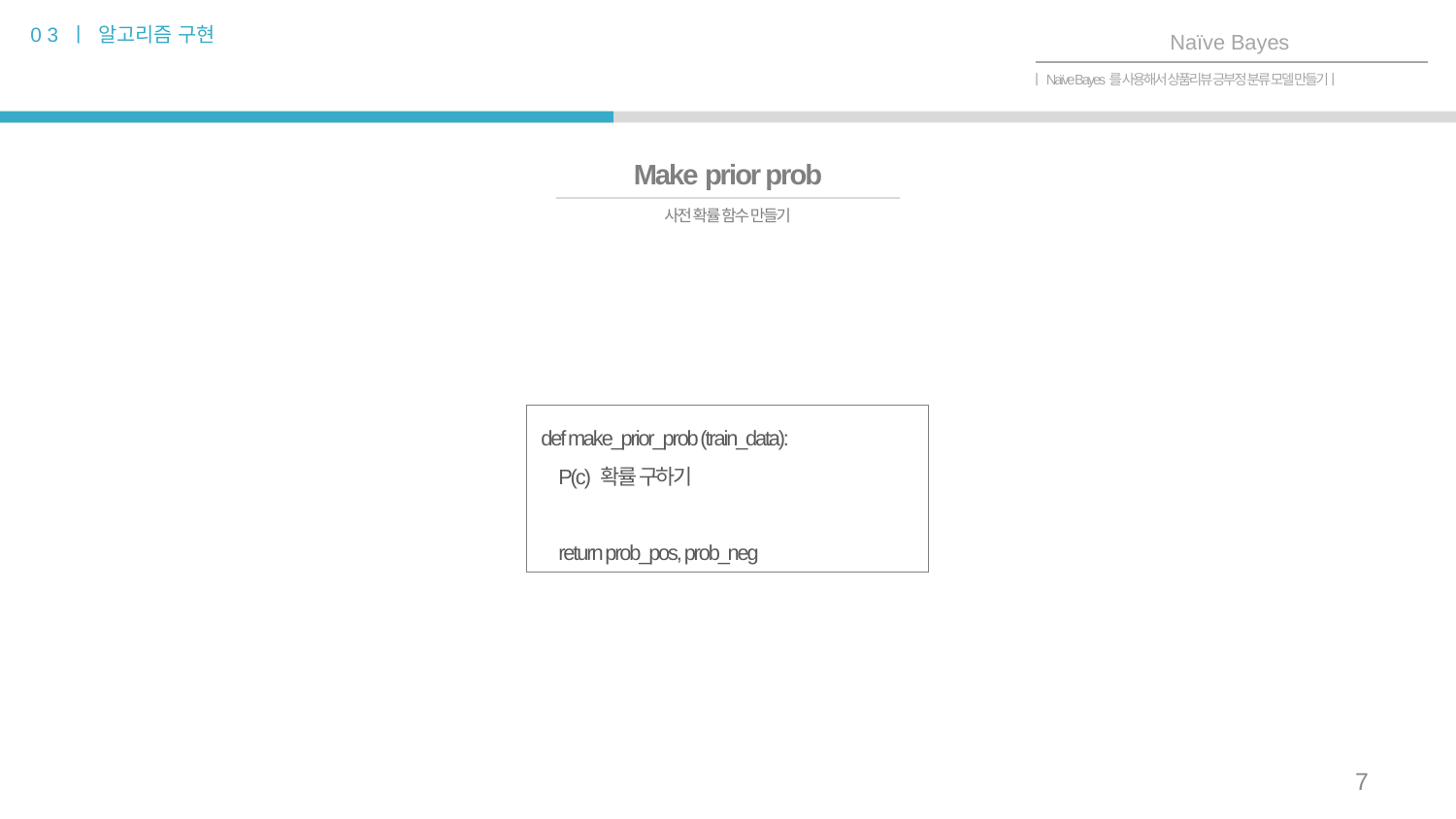

0 3 ㅣ  알고리즘 구현
Naïve Bayes
ㅣNaïve Bayes를 사용해서 상품리뷰 긍부정 분류 모델 만들기ㅣ

Make prior prob
사전 확률 함수 만들기
def make_prior_prob (train_data):
    P(c) 확률 구하기

    return prob_pos, prob_neg
7